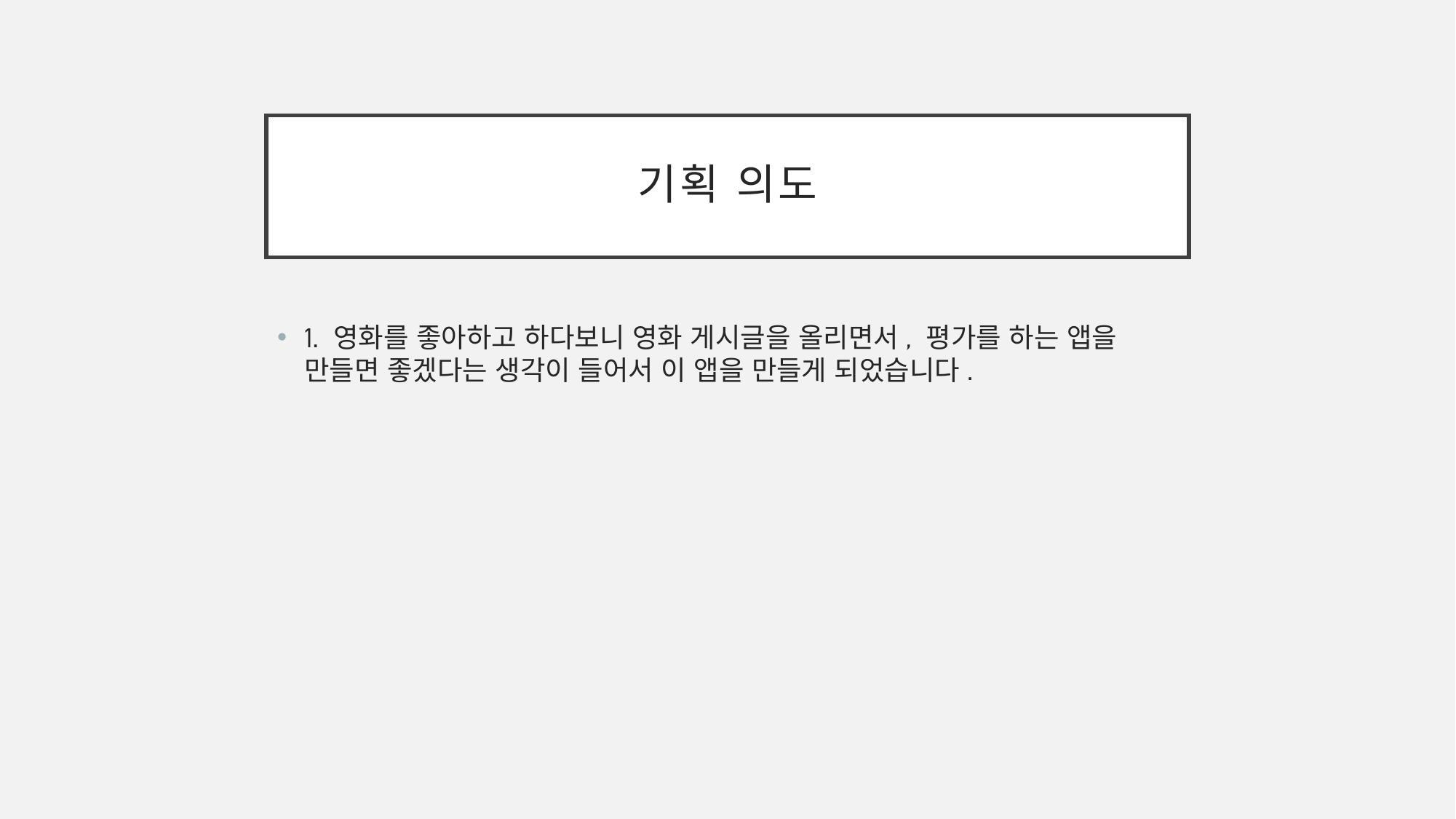

# 기획 의도
1. 영화를 좋아하고 하다보니 영화 게시글을 올리면서, 평가를 하는 앱을 만들면 좋겠다는 생각이 들어서 이 앱을 만들게 되었습니다.